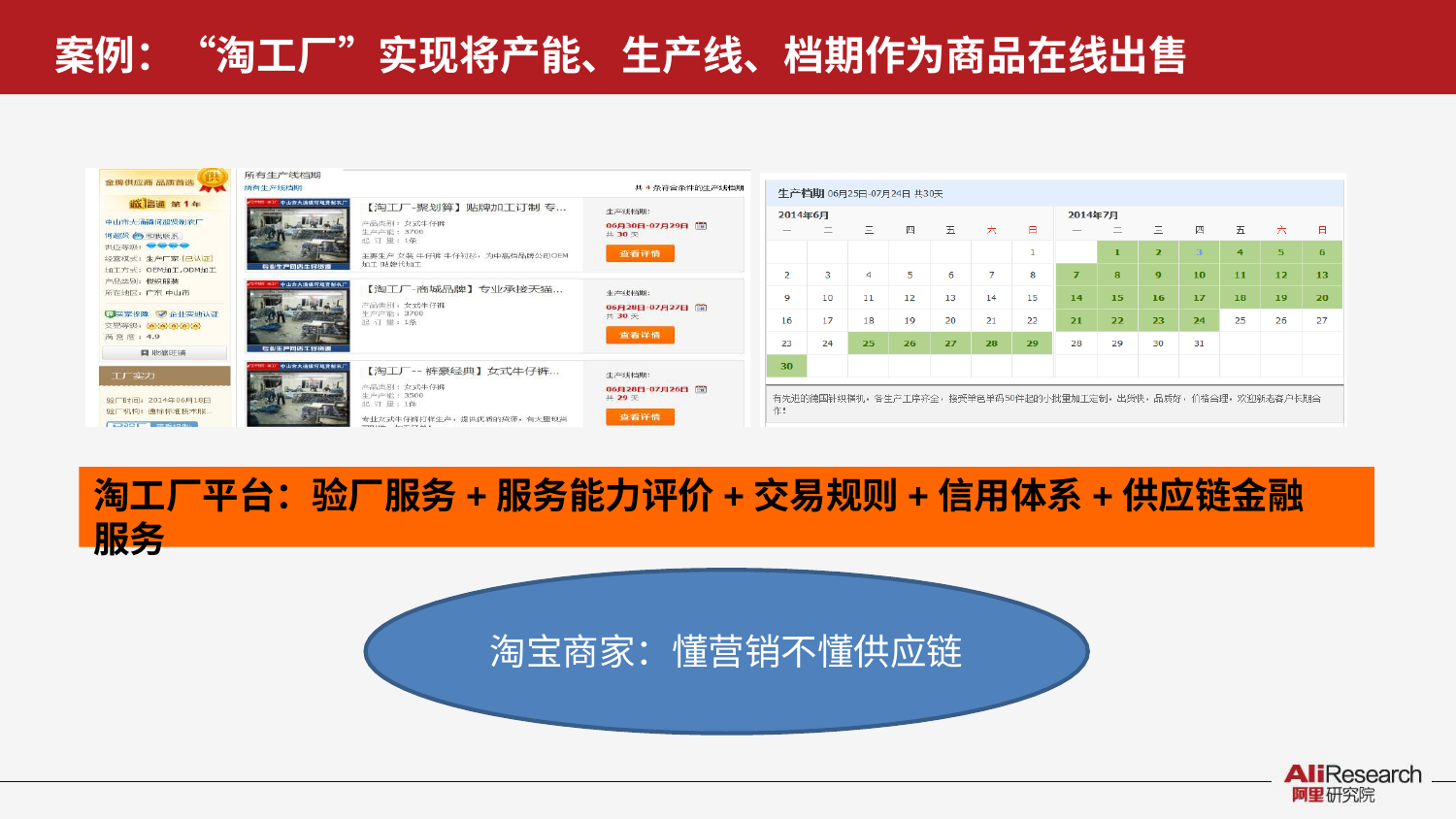

# 案例：“淘工厂”实现将产能、生产线、档期作为商品在线出售

淘工厂平台：验厂服务+服务能力评价+交易规则+信用体系+供应链金融服务

淘宝商家：懂营销不懂供应链